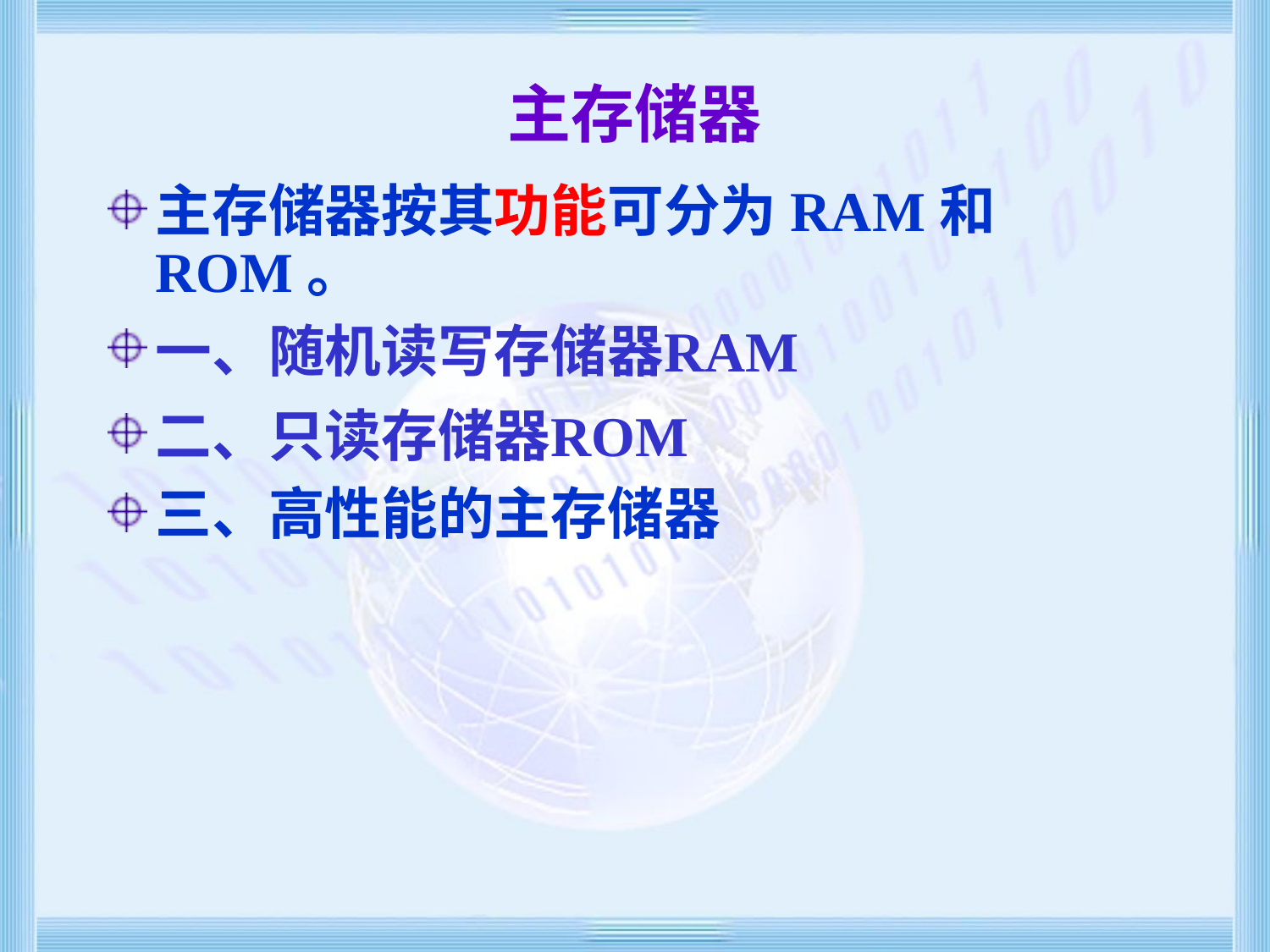

# 主存储器
主存储器按其功能可分为RAM和ROM。
一、随机读写存储器RAM
二、只读存储器ROM
三、高性能的主存储器

20